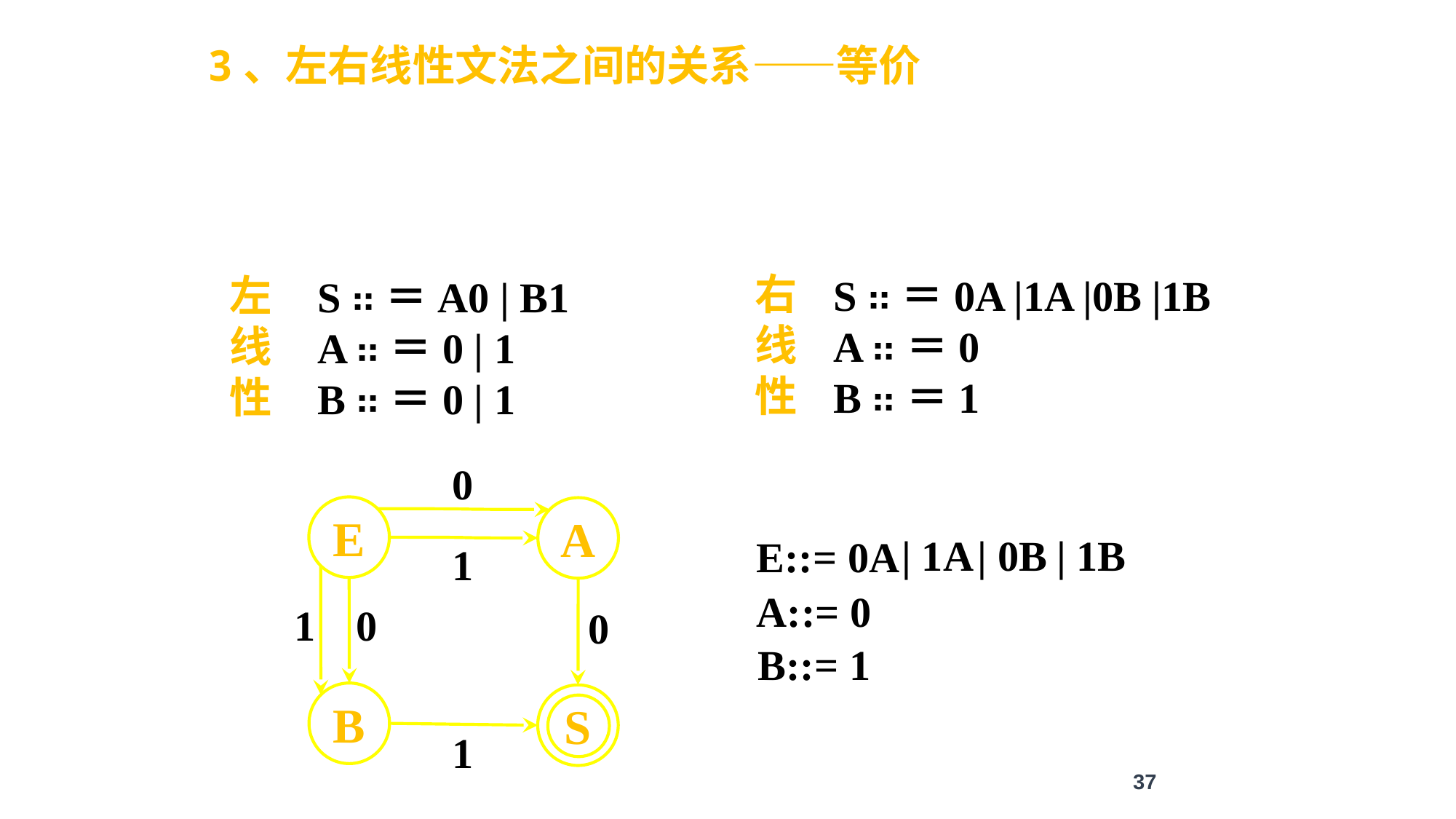

3、左右线性文法之间的关系——等价
右线性
S ∷＝0A |1A |0B |1B
A ∷＝0
B ∷＝1
左线性
S ∷＝A0 | B1
A ∷＝0 | 1
B ∷＝0 | 1
0
E
A
| 1A
| 0B
| 1B
E::= 0A
1
A::= 0S

1
0
0
B::= 1S

B
S

1
37